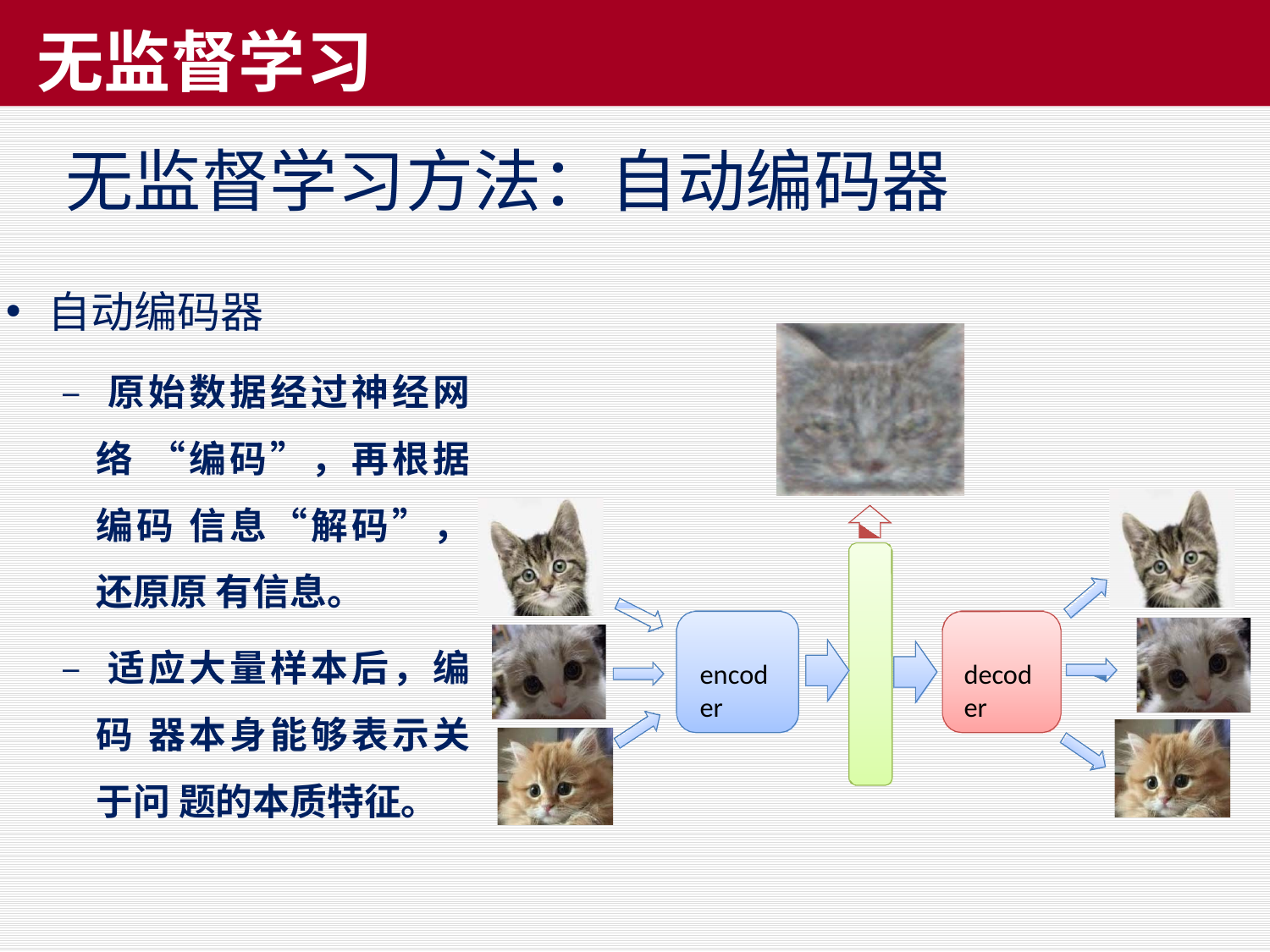

# 无监督学习

无监督学习方法：自动编码器
自动编码器
– 原始数据经过神经网络 “编码”，再根据编码 信息“解码”，还原原 有信息。

encoder
decoder

– 适应大量样本后，编码 器本身能够表示关于问 题的本质特征。
17